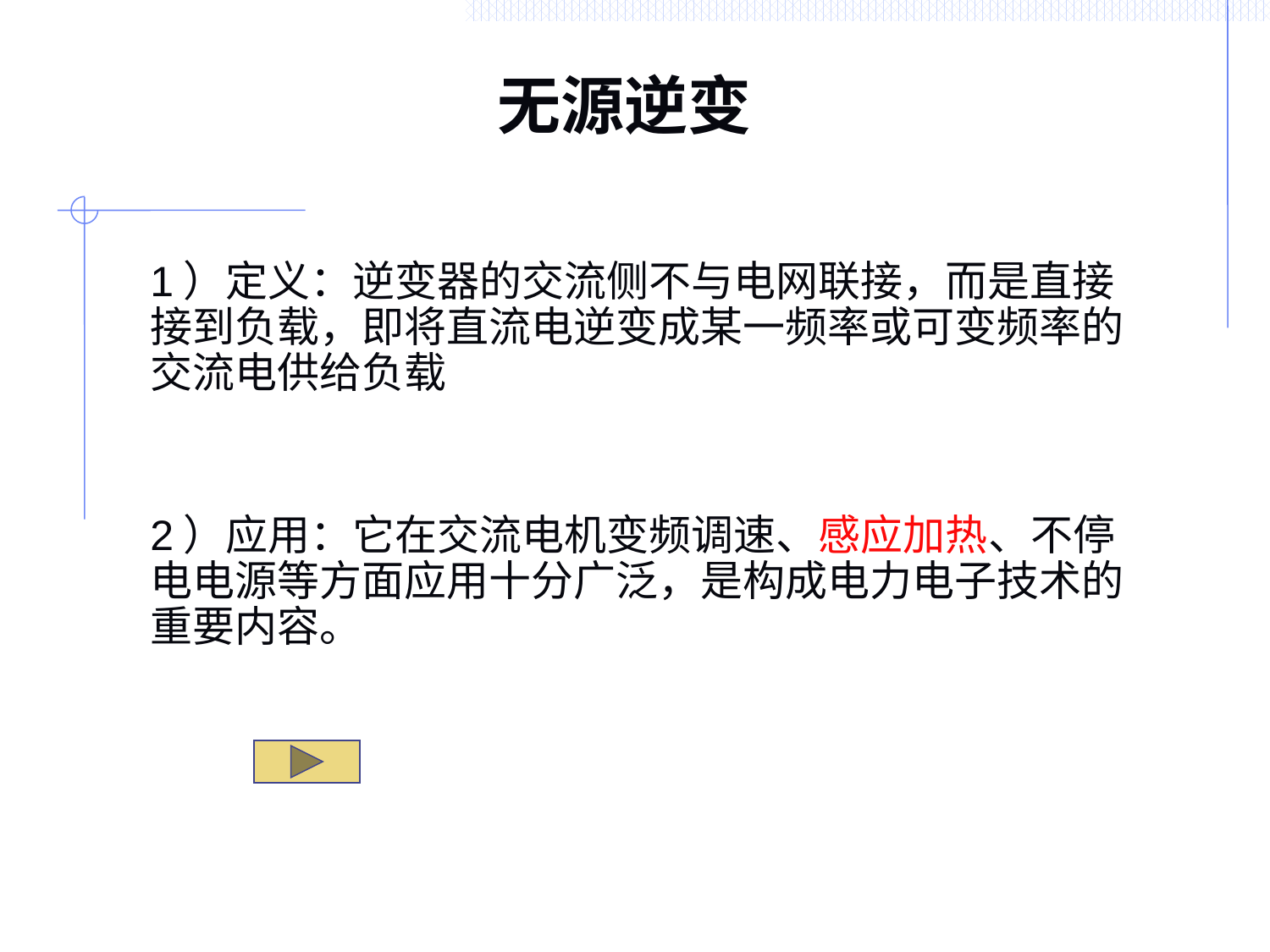

# 无源逆变
1）定义：逆变器的交流侧不与电网联接，而是直接接到负载，即将直流电逆变成某一频率或可变频率的交流电供给负载

2）应用：它在交流电机变频调速、感应加热、不停电电源等方面应用十分广泛，是构成电力电子技术的重要内容。